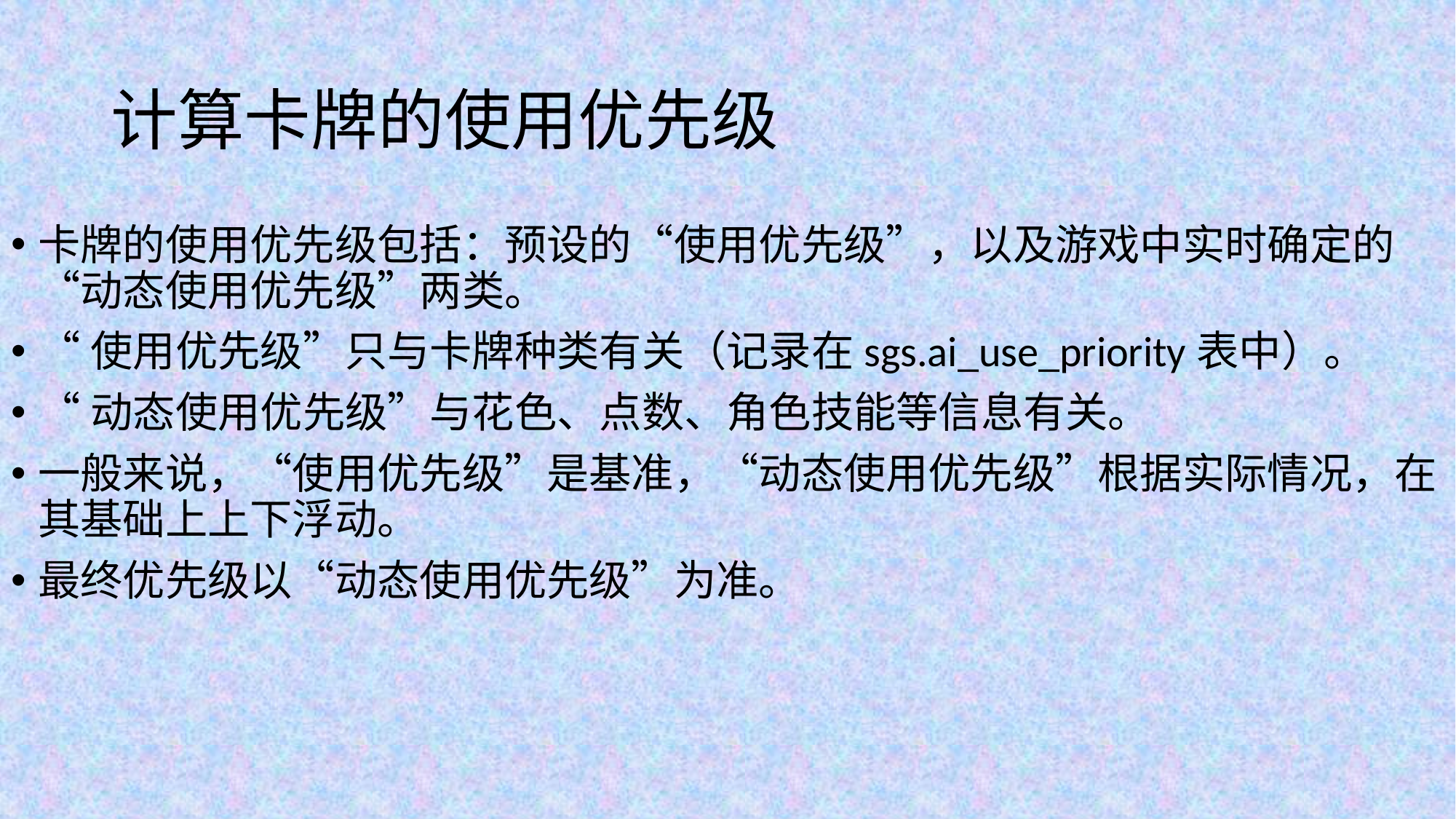

# 计算卡牌的使用优先级
卡牌的使用优先级包括：预设的“使用优先级”，以及游戏中实时确定的“动态使用优先级”两类。
“使用优先级”只与卡牌种类有关（记录在sgs.ai_use_priority表中）。
“动态使用优先级”与花色、点数、角色技能等信息有关。
一般来说，“使用优先级”是基准，“动态使用优先级”根据实际情况，在其基础上上下浮动。
最终优先级以“动态使用优先级”为准。